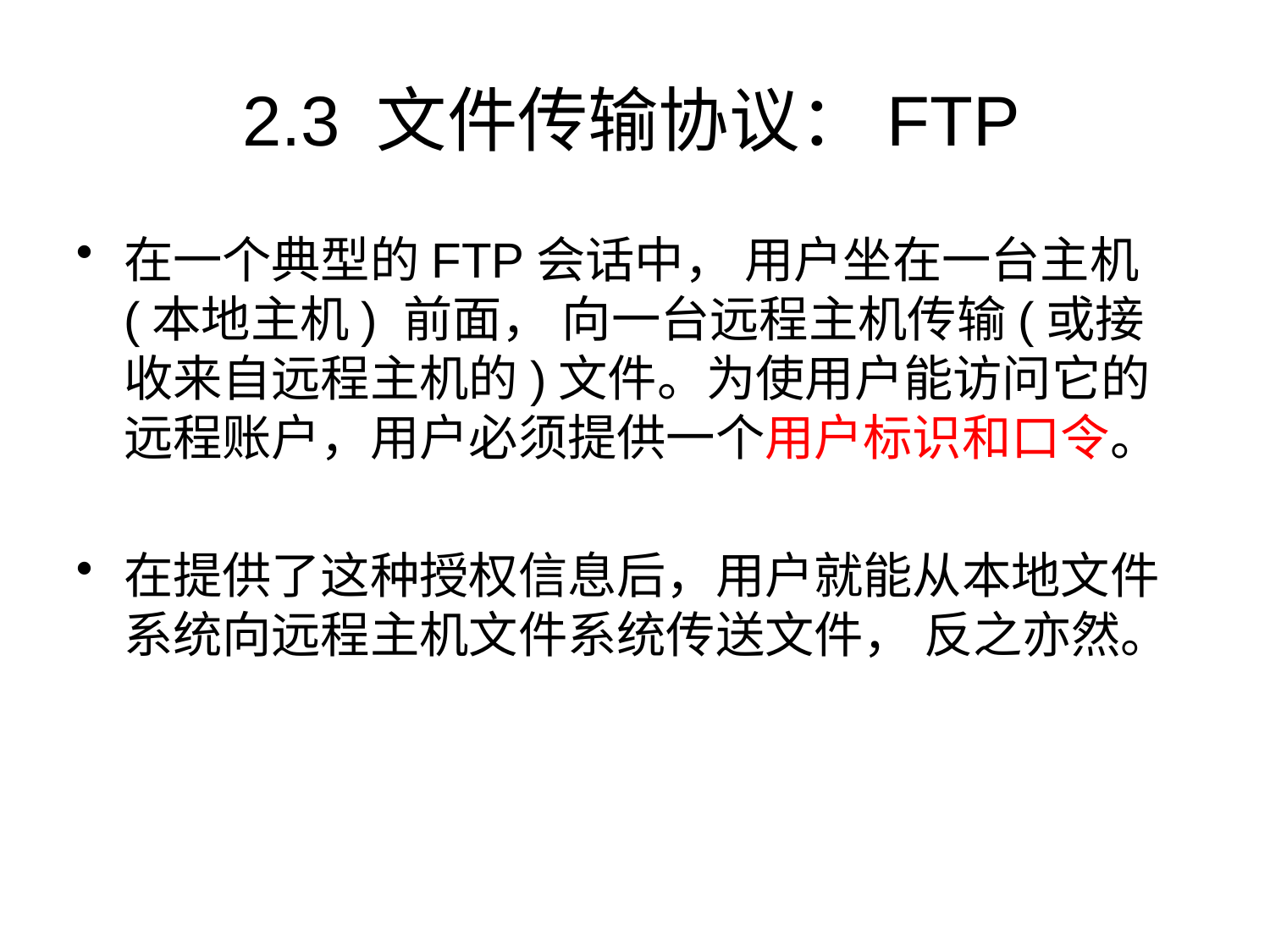

# 2.3 文件传输协议：FTP
在一个典型的FTP会话中， 用户坐在一台主机(本地主机) 前面， 向一台远程主机传输(或接收来自远程主机的)文件。为使用户能访问它的远程账户，用户必须提供一个用户标识和口令。

在提供了这种授权信息后，用户就能从本地文件系统向远程主机文件系统传送文件， 反之亦然。